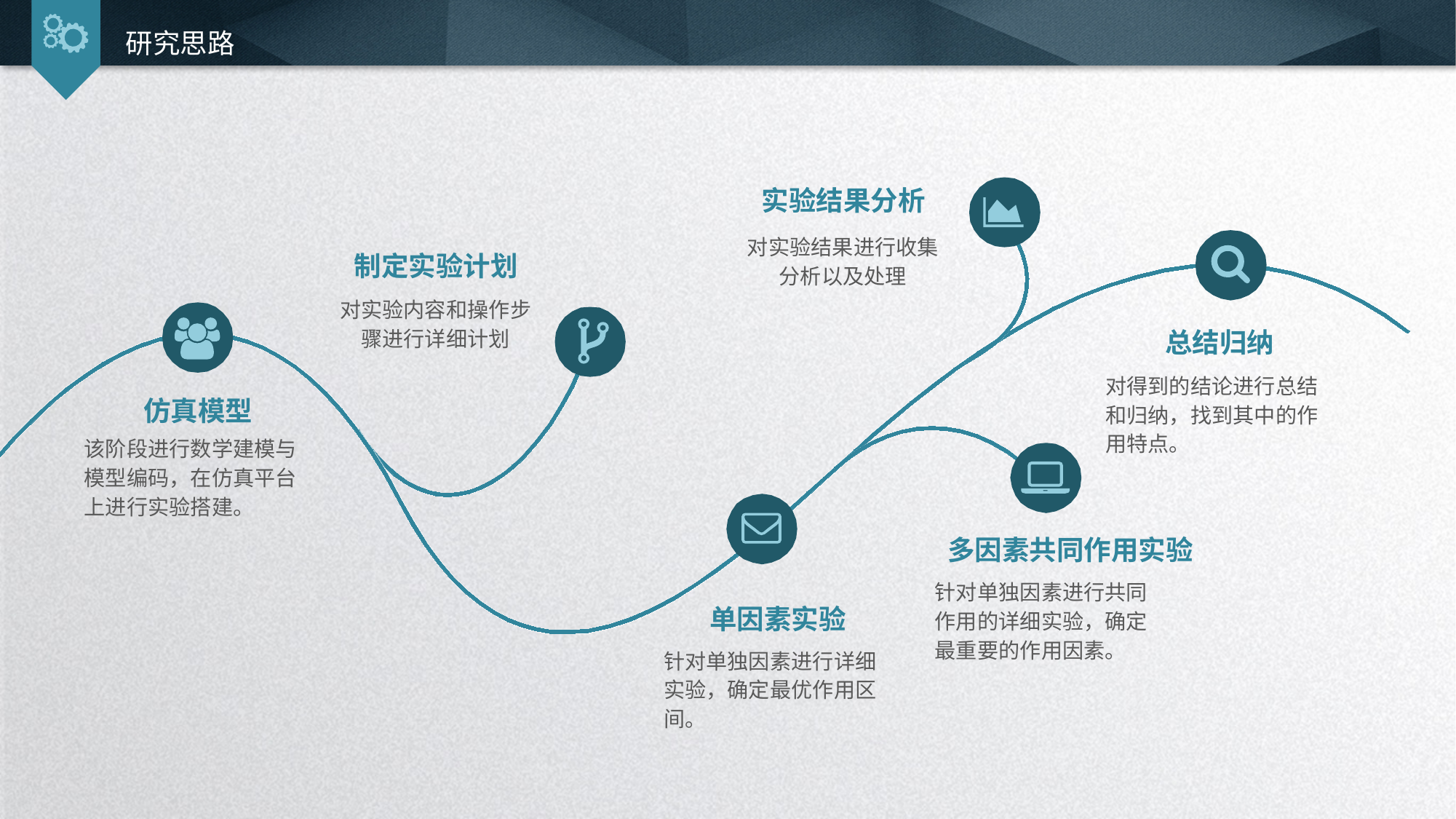

研究思路

实验结果分析
对实验结果进行收集分析以及处理

制定实验计划
对实验内容和操作步骤进行详细计划

总结归纳
对得到的结论进行总结和归纳，找到其中的作用特点。
仿真模型
该阶段进行数学建模与模型编码，在仿真平台上进行实验搭建。

多因素共同作用实验
针对单独因素进行共同作用的详细实验，确定最重要的作用因素。
单因素实验
针对单独因素进行详细实验，确定最优作用区间。
延时符